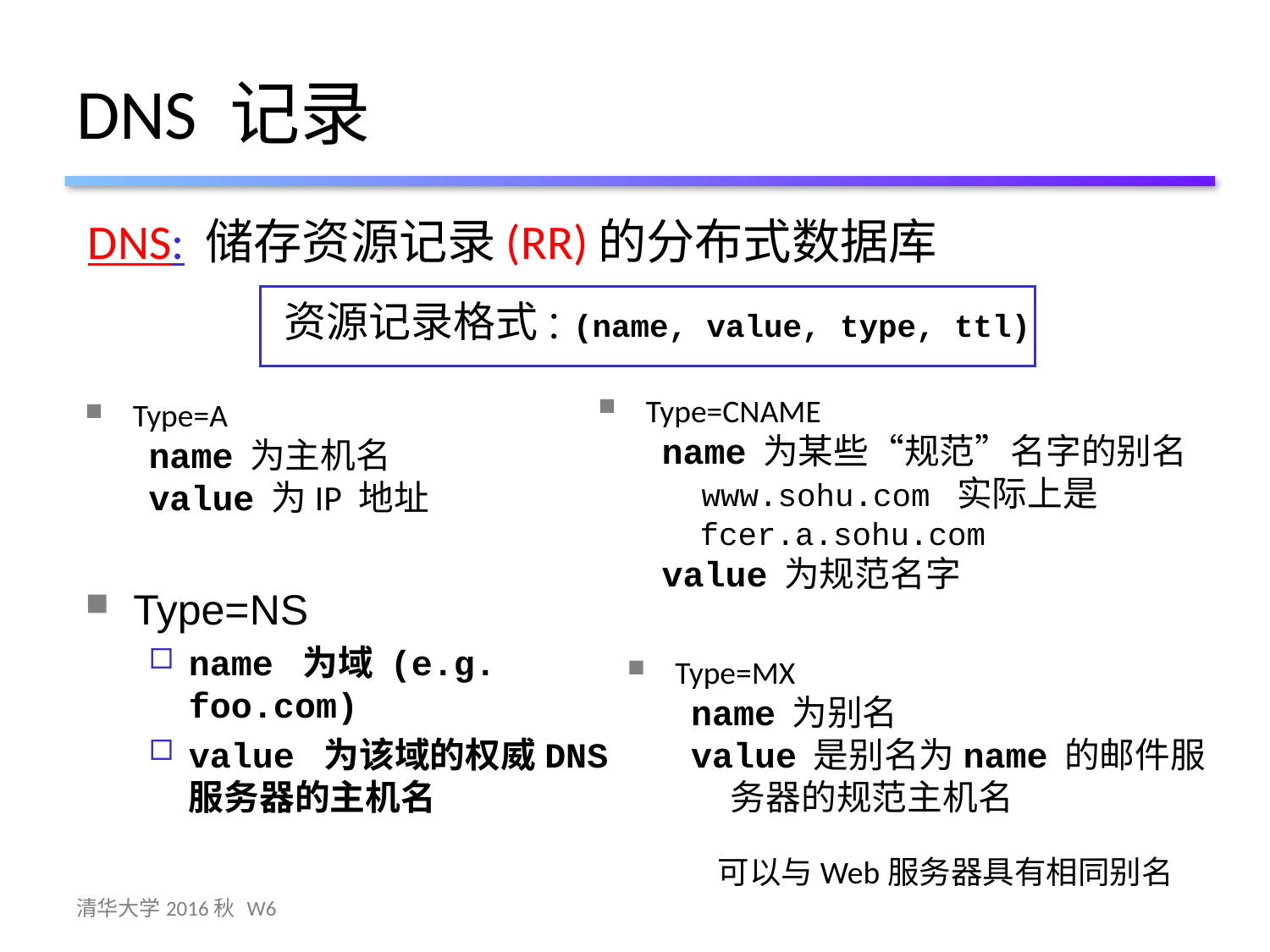

# DNS 记录
DNS: 储存资源记录(RR)的分布式数据库

资源记录格式: (name, value, type, ttl)
Type=CNAME
name 为某些“规范”名字的别名  www.sohu.com 实际上是
  fcer.a.sohu.com
value 为规范名字

Type=A
name 为主机名
value 为IP 地址

Type=NS
name 为域 (e.g. foo.com)
value 为该域的权威DNS服务器的主机名
Type=MX
name 为别名
value 是别名为name 的邮件服务器的规范主机名
可以与Web服务器具有相同别名
清华大学2016秋 W6
26